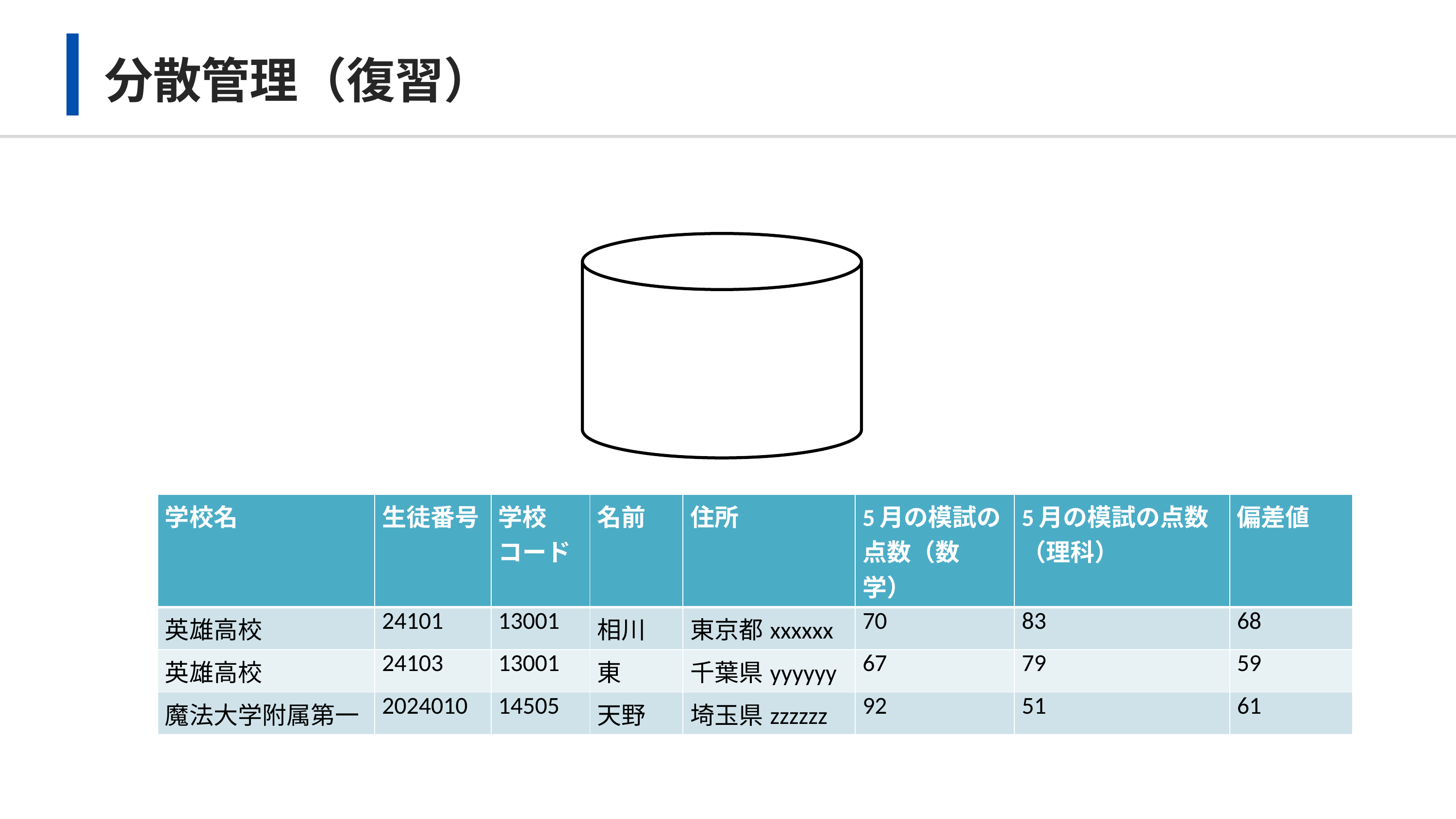

# 分散管理（復習）

| 学校名 | 生徒番号 | 学校コード | 名前 | 住所 | 5月の模試の点数（数学） | 5月の模試の点数（理科） | 偏差値 |
| --- | --- | --- | --- | --- | --- | --- | --- |
| 英雄高校 | 24101 | 13001 | 相川 | 東京都xxxxxx | 70 | 83 | 68 |
| 英雄高校 | 24103 | 13001 | 東 | 千葉県yyyyyy | 67 | 79 | 59 |
| 魔法大学附属第一 | 2024010 | 14505 | 天野 | 埼玉県zzzzzz | 92 | 51 | 61 |